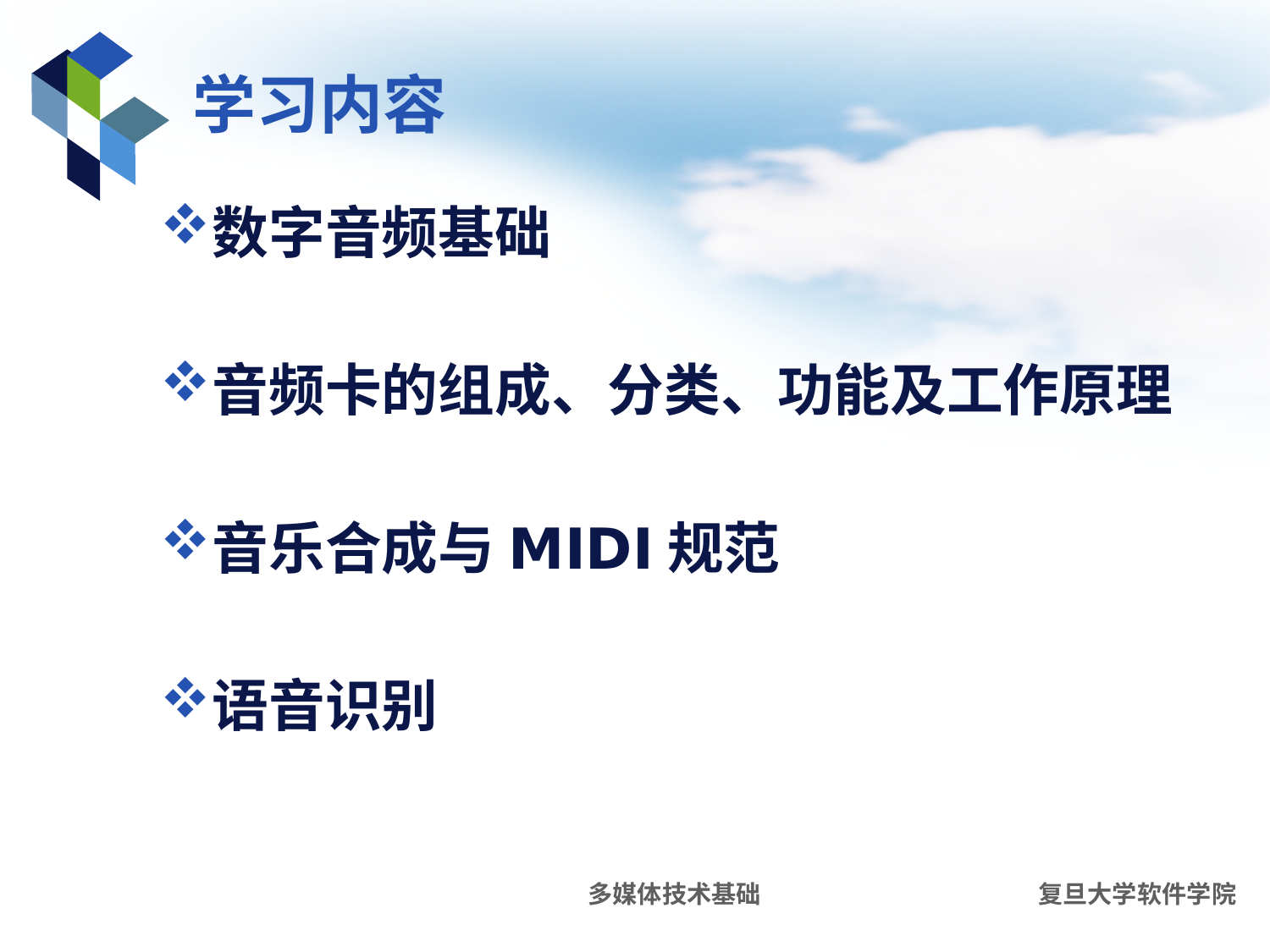

# 学习内容
数字音频基础

音频卡的组成、分类、功能及工作原理

音乐合成与MIDI规范

语音识别
多媒体技术基础